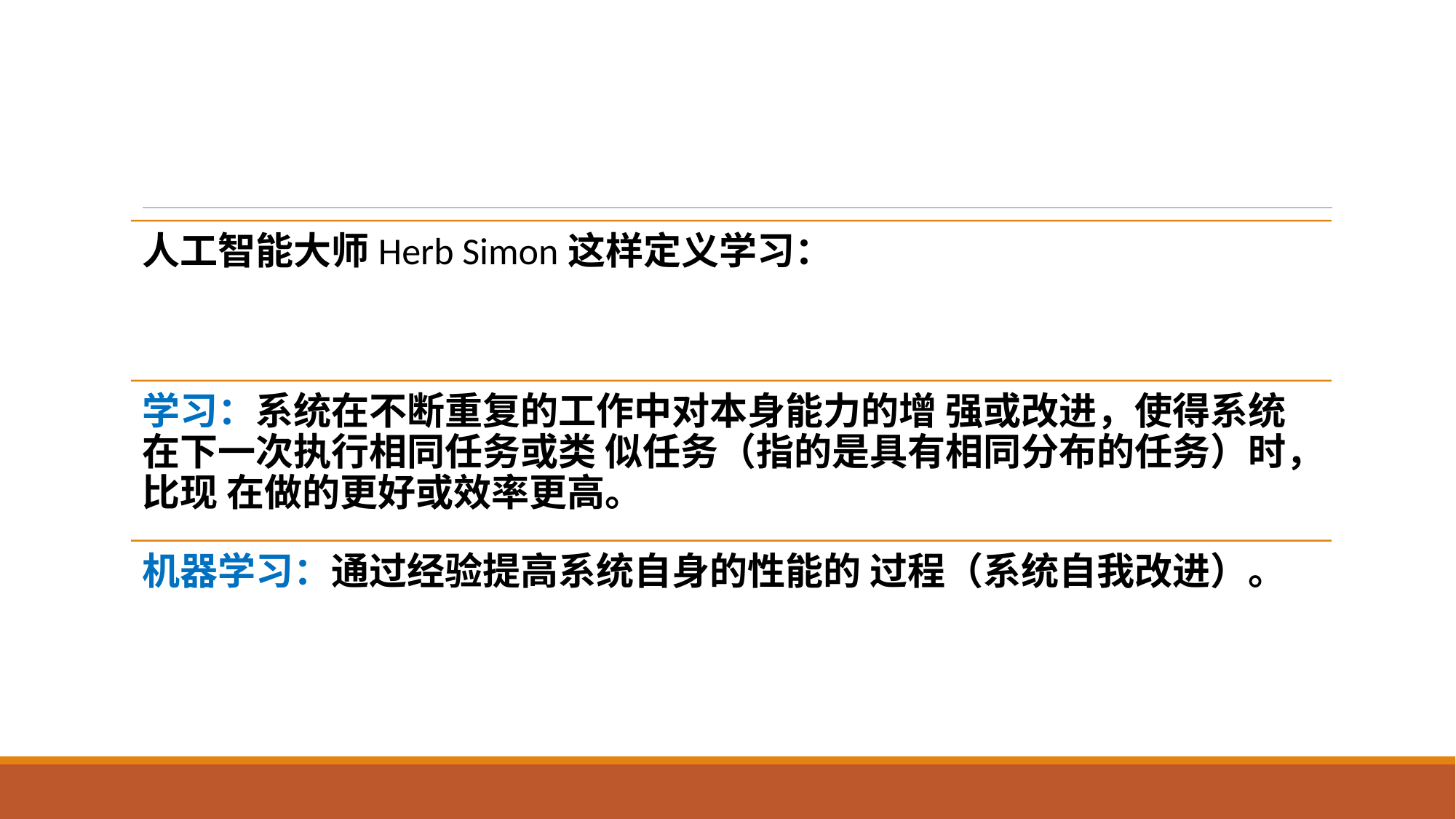

#
人工智能大师Herb Simon这样定义学习：
学习：系统在不断重复的工作中对本身能力的增 强或改进，使得系统在下一次执行相同任务或类 似任务（指的是具有相同分布的任务）时，比现 在做的更好或效率更高。
机器学习：通过经验提高系统自身的性能的 过程（系统自我改进）。